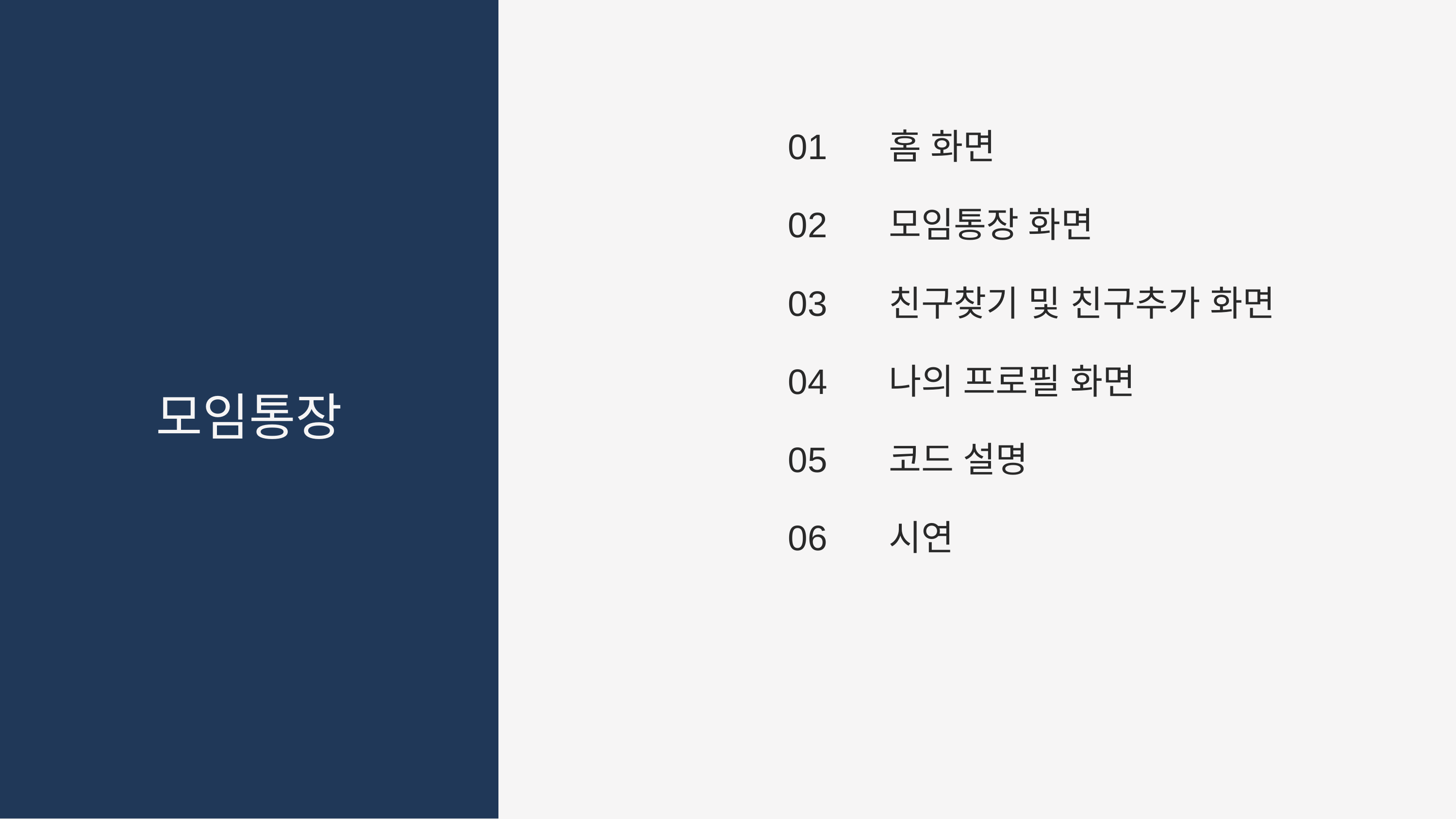

01
02
03
04
05
06
홈 화면
모임통장 화면
친구찾기 및 친구추가 화면
나의 프로필 화면
코드 설명
시연
모임통장